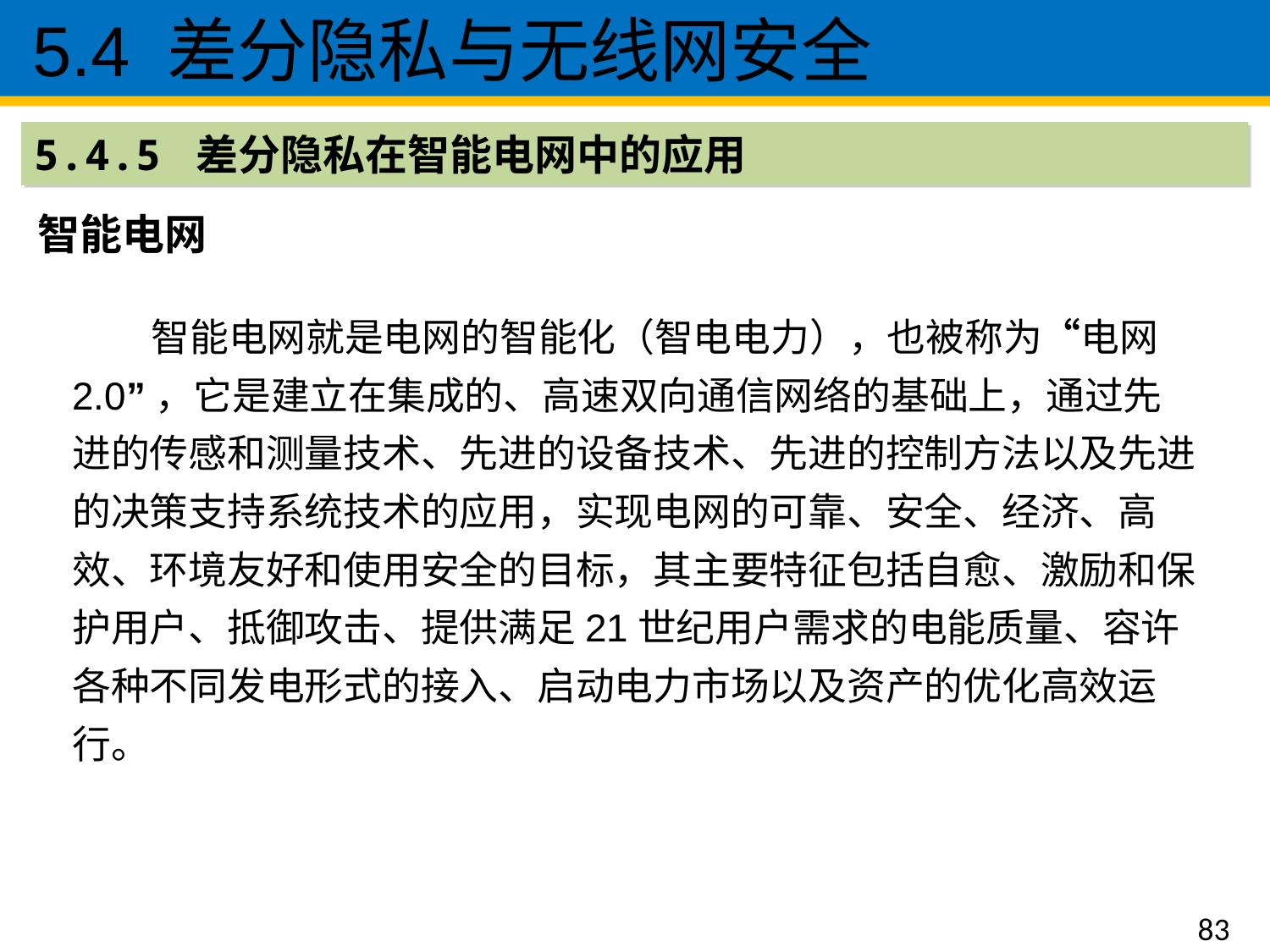

5.4 差分隐私与无线网安全
5.4.5 差分隐私在智能电网中的应用
智能电网
        智能电网就是电网的智能化（智电电力），也被称为“电网2.0”，它是建立在集成的、高速双向通信网络的基础上，通过先进的传感和测量技术、先进的设备技术、先进的控制方法以及先进的决策支持系统技术的应用，实现电网的可靠、安全、经济、高效、环境友好和使用安全的目标，其主要特征包括自愈、激励和保护用户、抵御攻击、提供满足21世纪用户需求的电能质量、容许各种不同发电形式的接入、启动电力市场以及资产的优化高效运行。
83